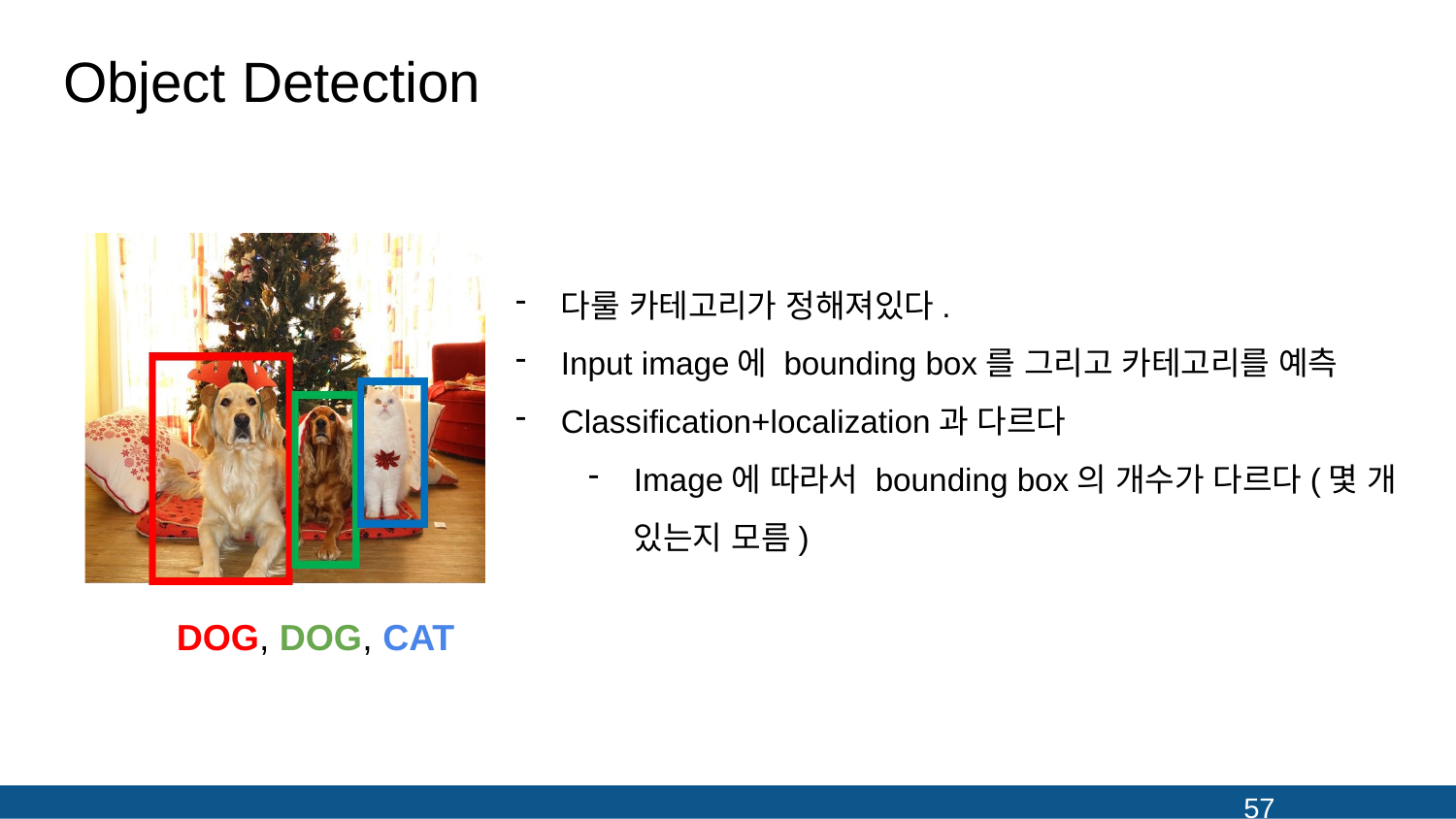

# Object Detection

다룰 카테고리가 정해져있다.
Input image에 bounding box를 그리고 카테고리를 예측
Classification+localization과 다르다
Image에 따라서 bounding box의 개수가 다르다(몇 개 있는지 모름)
DOG, DOG, CAT
57